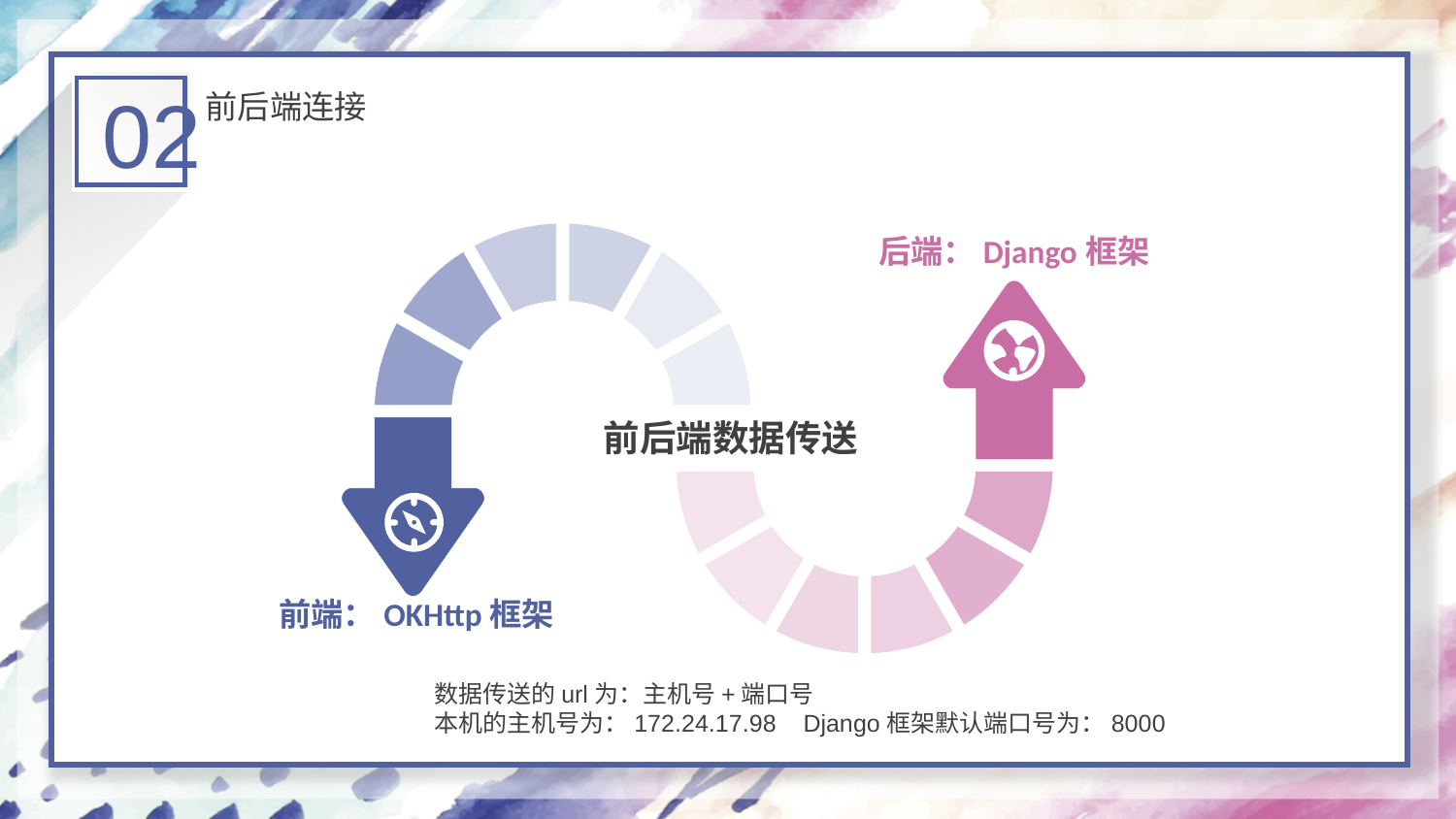

02
前后端连接

后端：Django框架

前后端数据传送

前端：OKHttp框架

数据传送的url为：主机号+端口号
本机的主机号为：172.24.17.98    Django框架默认端口号为：8000